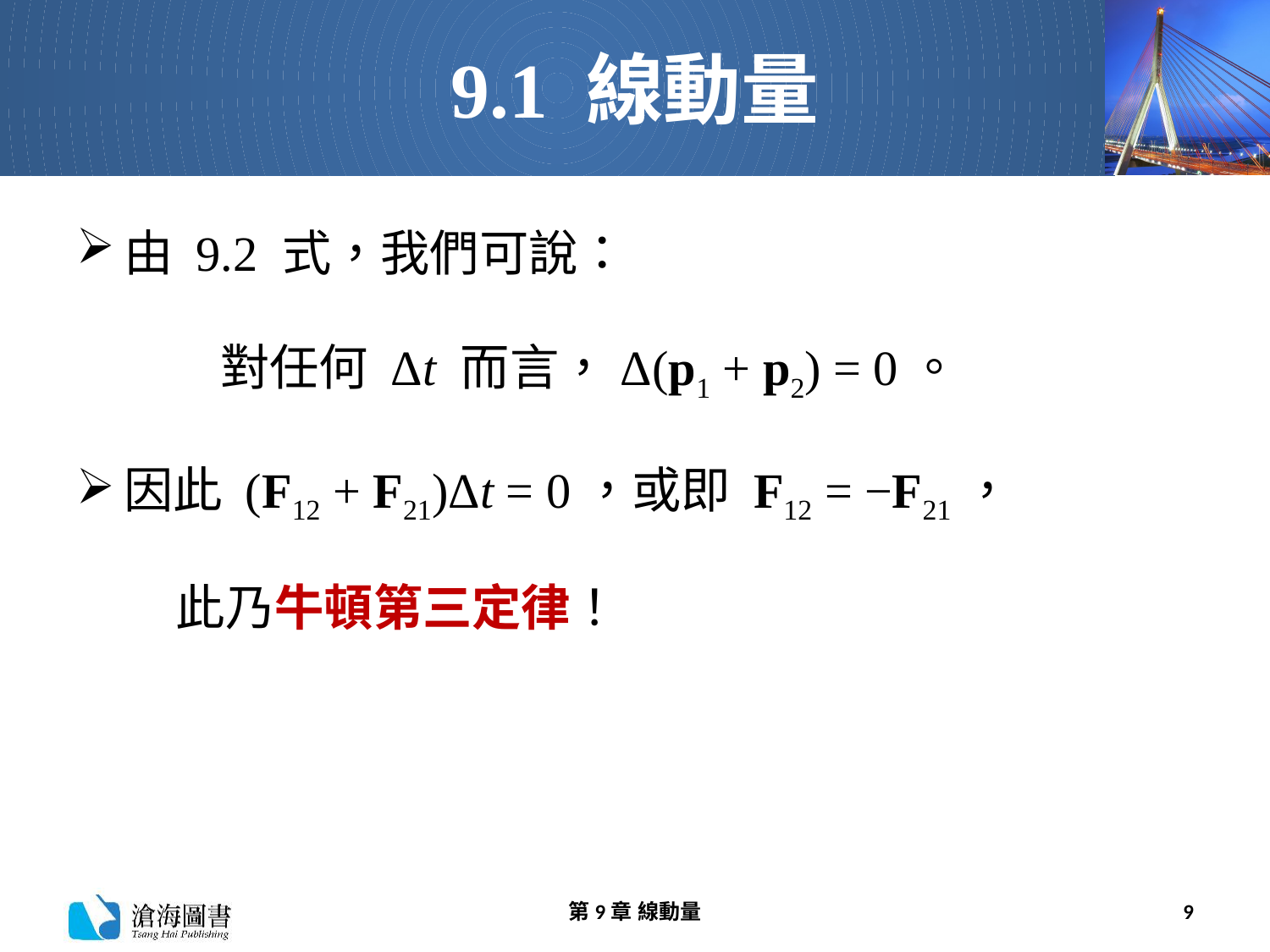

# 9.1 線動量
由 9.2 式，我們可說：
            對任何 Δt 而言，Δ(p1 + p2) = 0。
因此 (F12 + F21)Δt = 0，或即 F12 = −F21，
        此乃牛頓第三定律！
第9章 線動量
9